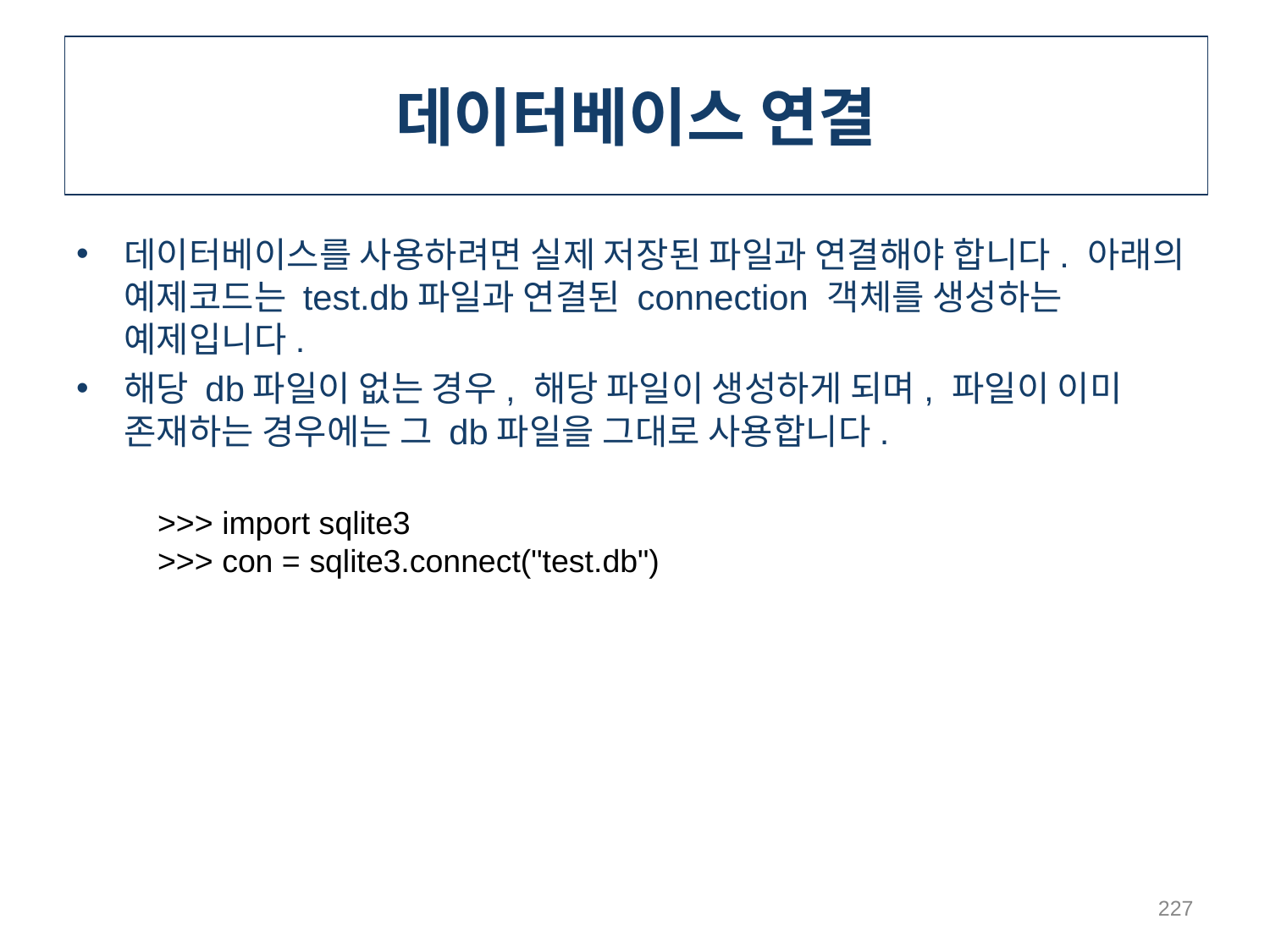

# 데이터베이스 연결
데이터베이스를 사용하려면 실제 저장된 파일과 연결해야 합니다. 아래의 예제코드는 test.db파일과 연결된 connection 객체를 생성하는 예제입니다.
해당 db파일이 없는 경우, 해당 파일이 생성하게 되며, 파일이 이미 존재하는 경우에는 그 db파일을 그대로 사용합니다.

>>> import sqlite3
>>> con = sqlite3.connect("test.db")
227